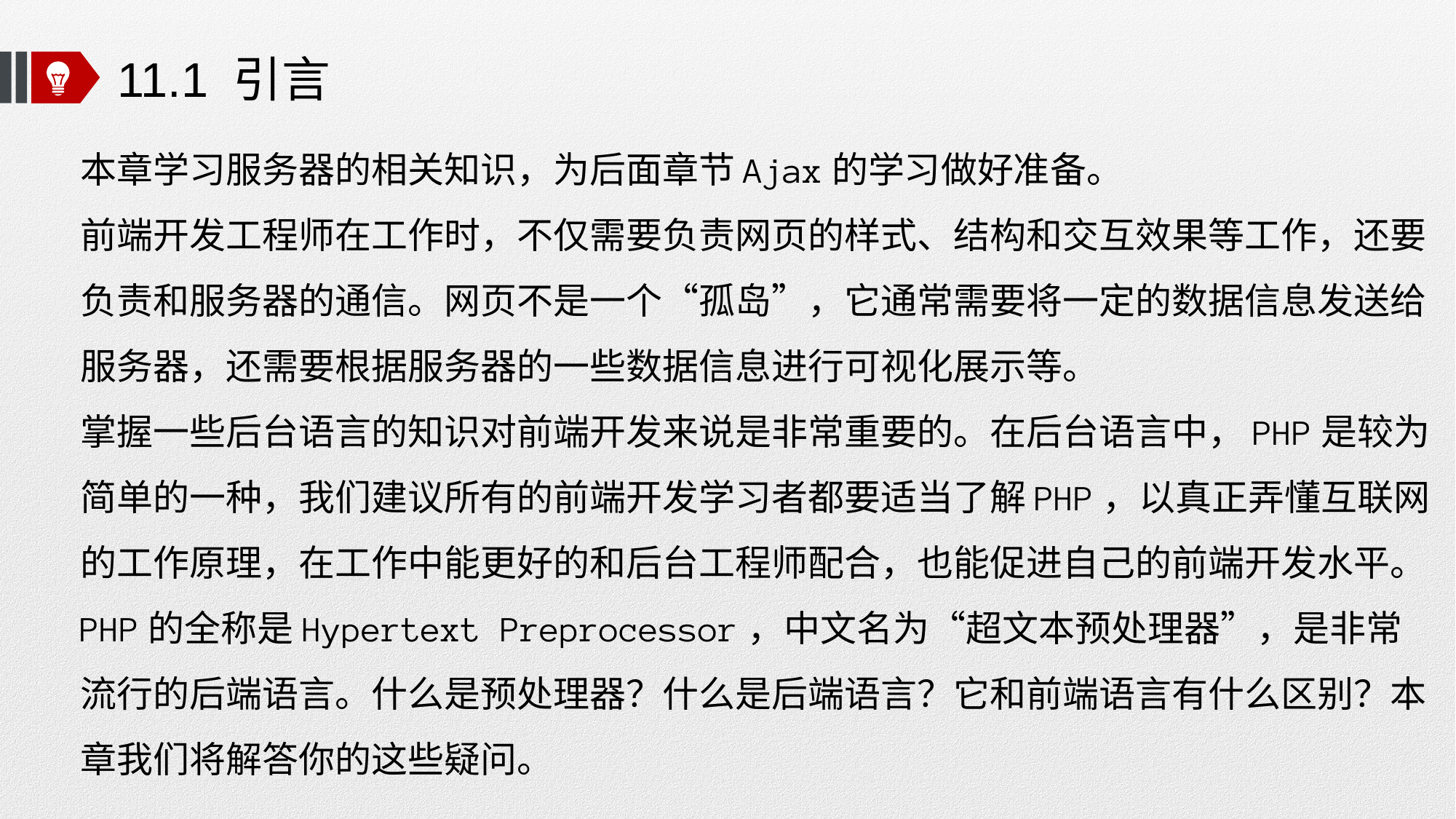

# 11.1 引言

本章学习服务器的相关知识，为后面章节Ajax的学习做好准备。
前端开发工程师在工作时，不仅需要负责网页的样式、结构和交互效果等工作，还要负责和服务器的通信。网页不是一个“孤岛”，它通常需要将一定的数据信息发送给服务器，还需要根据服务器的一些数据信息进行可视化展示等。
掌握一些后台语言的知识对前端开发来说是非常重要的。在后台语言中，PHP是较为简单的一种，我们建议所有的前端开发学习者都要适当了解PHP，以真正弄懂互联网的工作原理，在工作中能更好的和后台工程师配合，也能促进自己的前端开发水平。
PHP的全称是Hypertext Preprocessor，中文名为“超文本预处理器”，是非常流行的后端语言。什么是预处理器？什么是后端语言？它和前端语言有什么区别？本章我们将解答你的这些疑问。